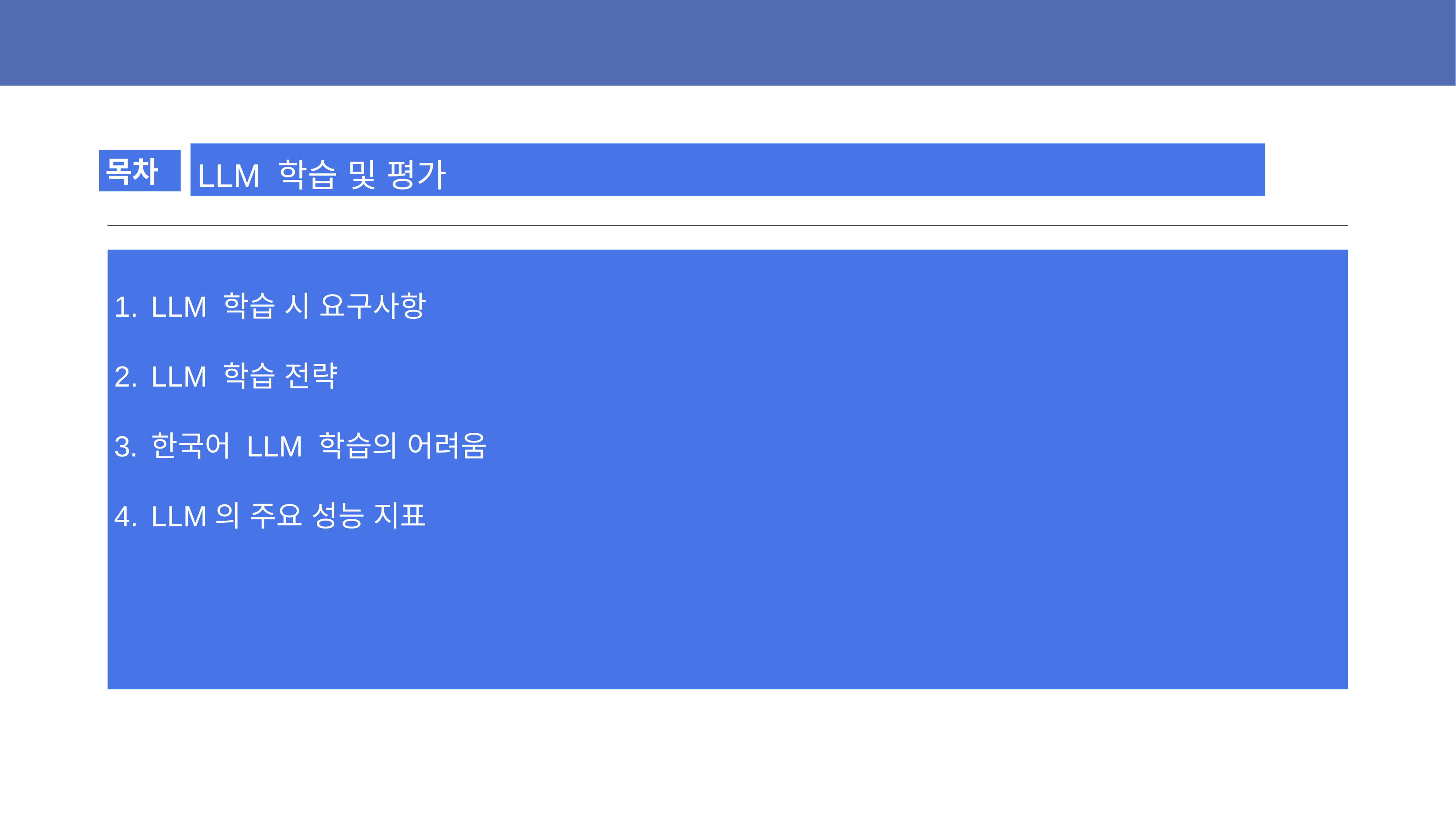

LLM 학습 및 평가
LLM 학습 시 요구사항
LLM 학습 전략
한국어 LLM 학습의 어려움
LLM의 주요 성능 지표